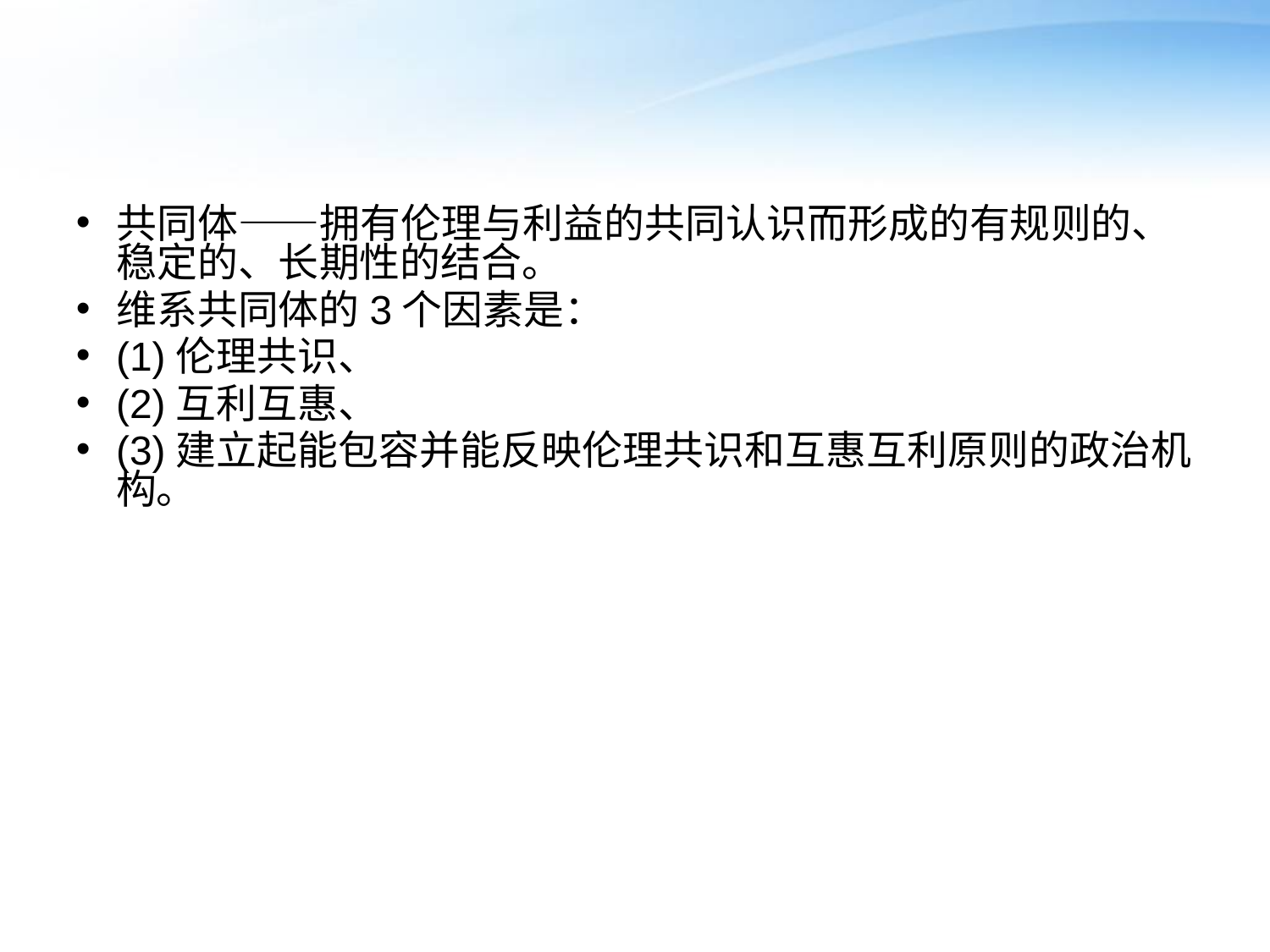

#
共同体——拥有伦理与利益的共同认识而形成的有规则的、稳定的、长期性的结合。
维系共同体的3个因素是：
(1)伦理共识、
(2)互利互惠、
(3)建立起能包容并能反映伦理共识和互惠互利原则的政治机构。